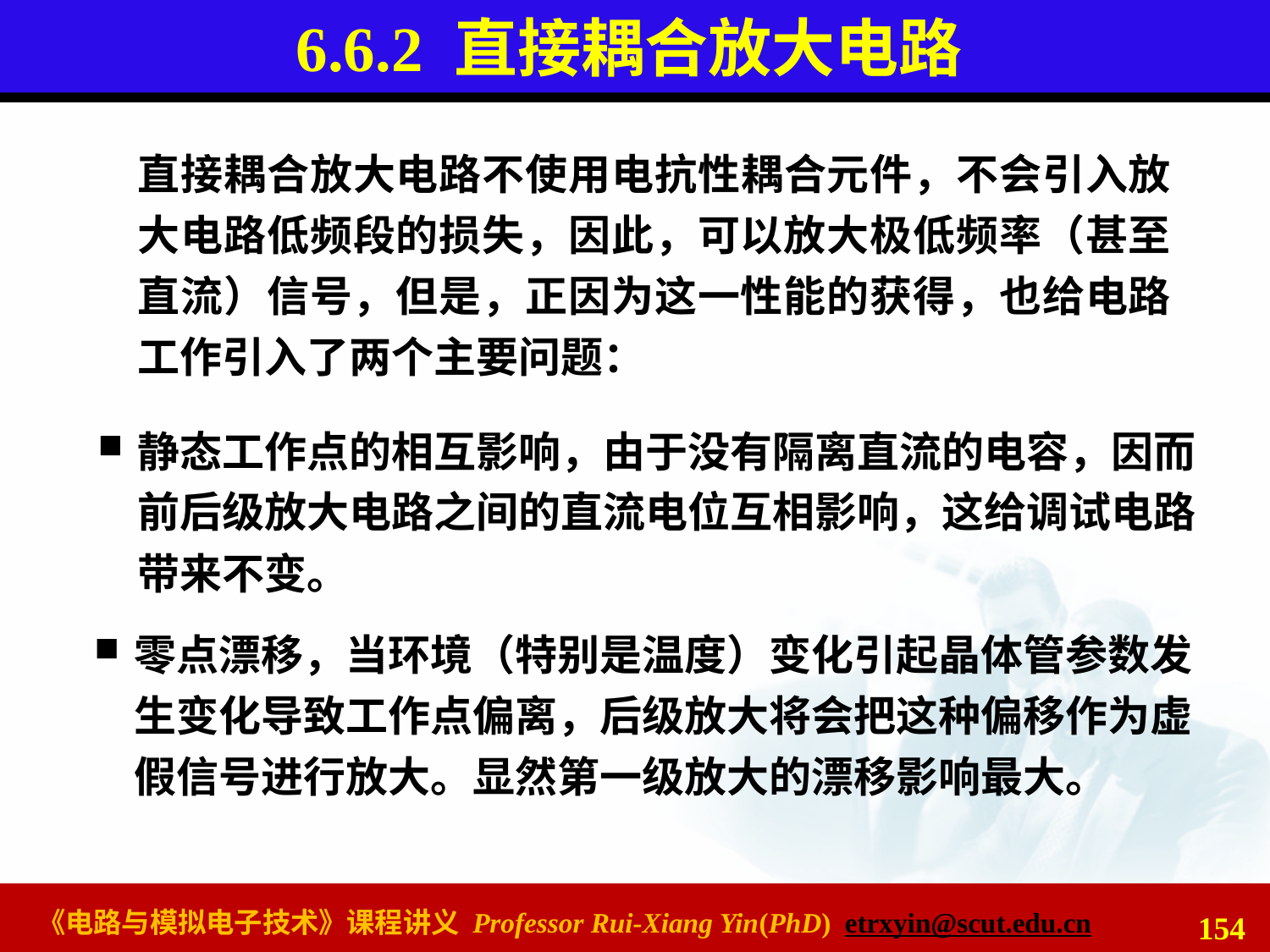

# 6.6.2 直接耦合放大电路
直接耦合放大电路不使用电抗性耦合元件，不会引入放大电路低频段的损失，因此，可以放大极低频率（甚至直流）信号，但是，正因为这一性能的获得，也给电路工作引入了两个主要问题：
静态工作点的相互影响，由于没有隔离直流的电容，因而前后级放大电路之间的直流电位互相影响，这给调试电路带来不变。
零点漂移，当环境（特别是温度）变化引起晶体管参数发生变化导致工作点偏离，后级放大将会把这种偏移作为虚假信号进行放大。显然第一级放大的漂移影响最大。
154